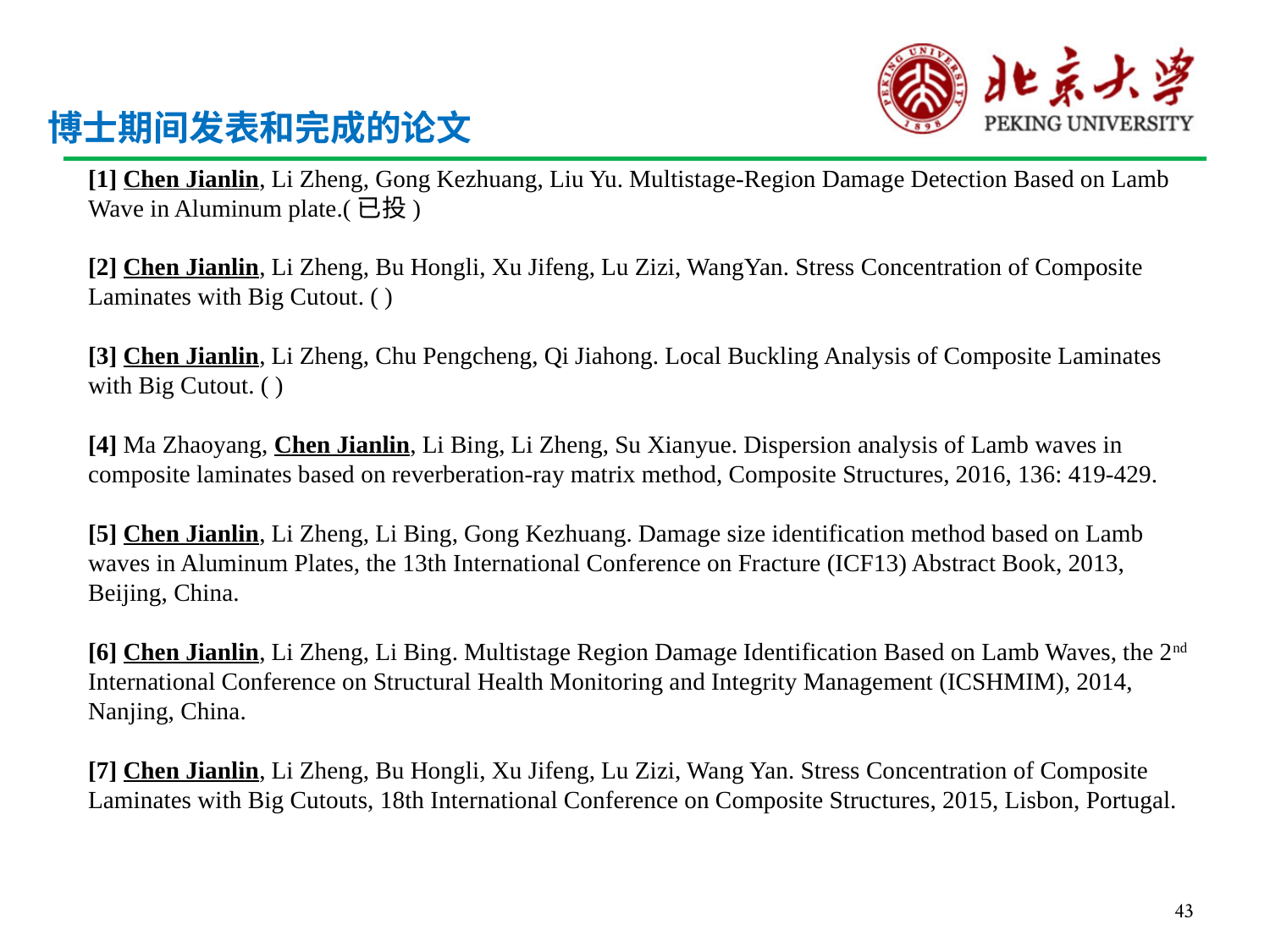

# 博士期间发表和完成的论文
[1] Chen Jianlin, Li Zheng, Gong Kezhuang, Liu Yu. Multistage-Region Damage Detection Based on Lamb Wave in Aluminum plate.(已投)

[2] Chen Jianlin, Li Zheng, Bu Hongli, Xu Jifeng, Lu Zizi, WangYan. Stress Concentration of Composite Laminates with Big Cutout. ( )

[3] Chen Jianlin, Li Zheng, Chu Pengcheng, Qi Jiahong. Local Buckling Analysis of Composite Laminates with Big Cutout. ( )

[4] Ma Zhaoyang, Chen Jianlin, Li Bing, Li Zheng, Su Xianyue. Dispersion analysis of Lamb waves in composite laminates based on reverberation-ray matrix method, Composite Structures, 2016, 136: 419-429.

[5] Chen Jianlin, Li Zheng, Li Bing, Gong Kezhuang. Damage size identification method based on Lamb waves in Aluminum Plates, the 13th International Conference on Fracture (ICF13) Abstract Book, 2013, Beijing, China.

[6] Chen Jianlin, Li Zheng, Li Bing. Multistage Region Damage Identification Based on Lamb Waves, the 2nd International Conference on Structural Health Monitoring and Integrity Management (ICSHMIM), 2014, Nanjing, China.

[7] Chen Jianlin, Li Zheng, Bu Hongli, Xu Jifeng, Lu Zizi, Wang Yan. Stress Concentration of Composite Laminates with Big Cutouts, 18th International Conference on Composite Structures, 2015, Lisbon, Portugal.
43